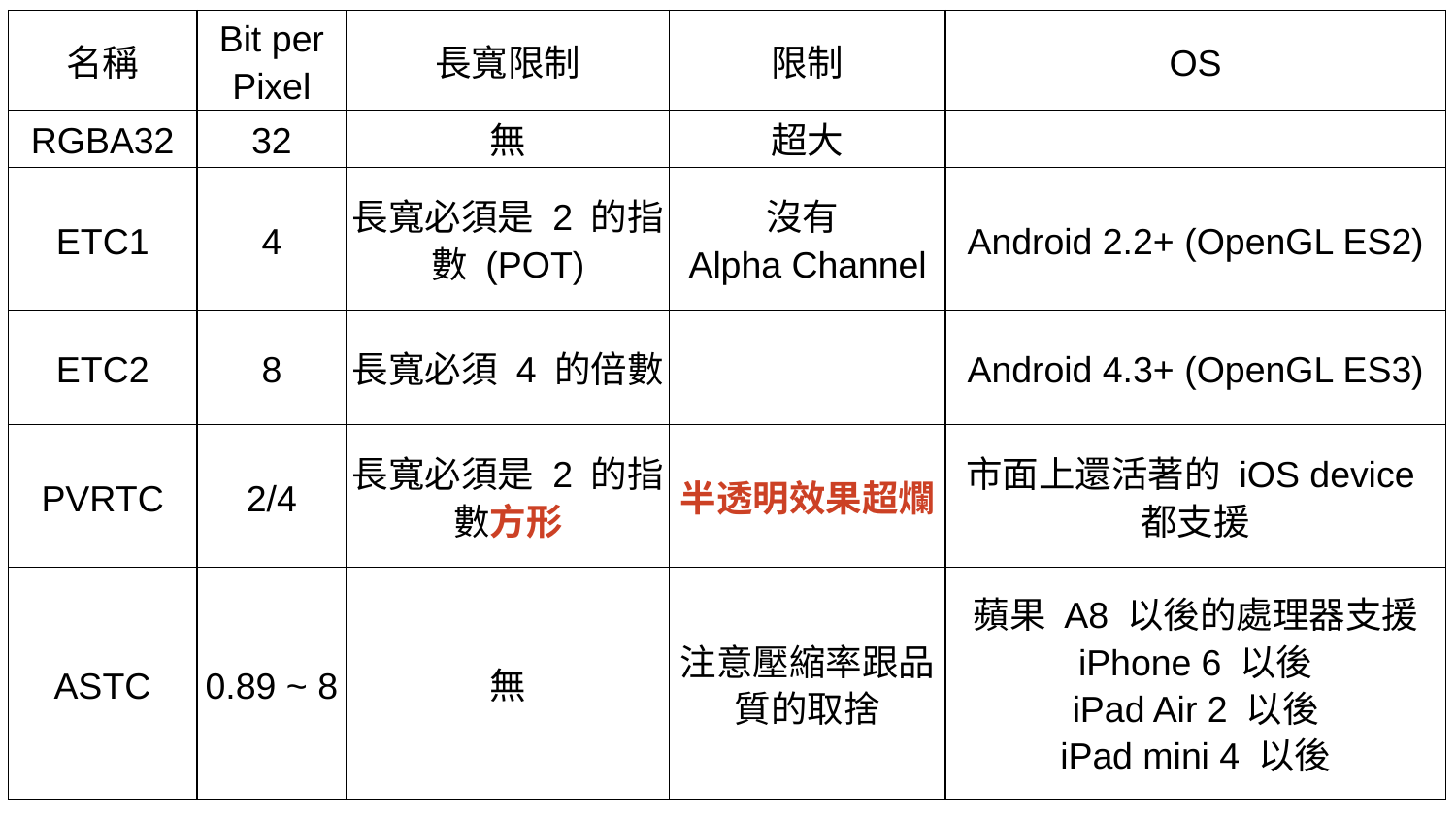

| 名稱 | Bit per Pixel | 長寬限制 | 限制 | OS |
| --- | --- | --- | --- | --- |
| RGBA32 | 32 | 無 | 超大 |  |
| ETC1 | 4 | 長寬必須是 2 的指數 (POT) | 沒有 Alpha Channel | Android 2.2+ (OpenGL ES2) |
| ETC2 | 8 | 長寬必須 4 的倍數 |  | Android 4.3+ (OpenGL ES3) |
| PVRTC | 2/4 | 長寬必須是 2 的指數方形 | 半透明效果超爛 | 市面上還活著的 iOS device 都支援 |
| ASTC | 0.89 ~ 8 | 無 | 注意壓縮率跟品質的取捨 | 蘋果 A8 以後的處理器支援 iPhone 6 以後 iPad Air 2 以後 iPad mini 4 以後 |